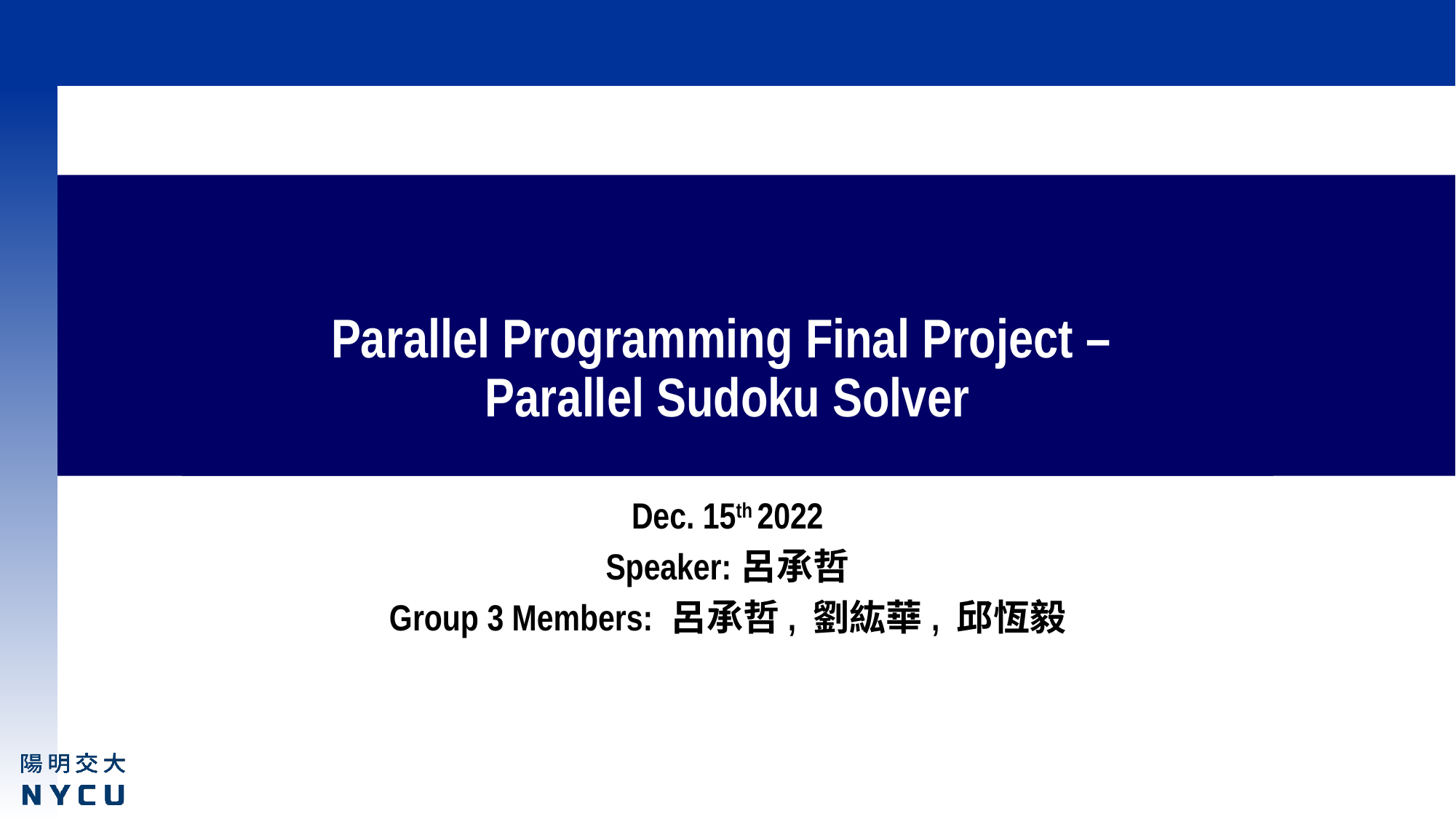

# Parallel Programming Final Project – Parallel Sudoku Solver
Dec. 15th 2022
Speaker:呂承哲
Group 3 Members: 呂承哲, 劉紘華, 邱恆毅